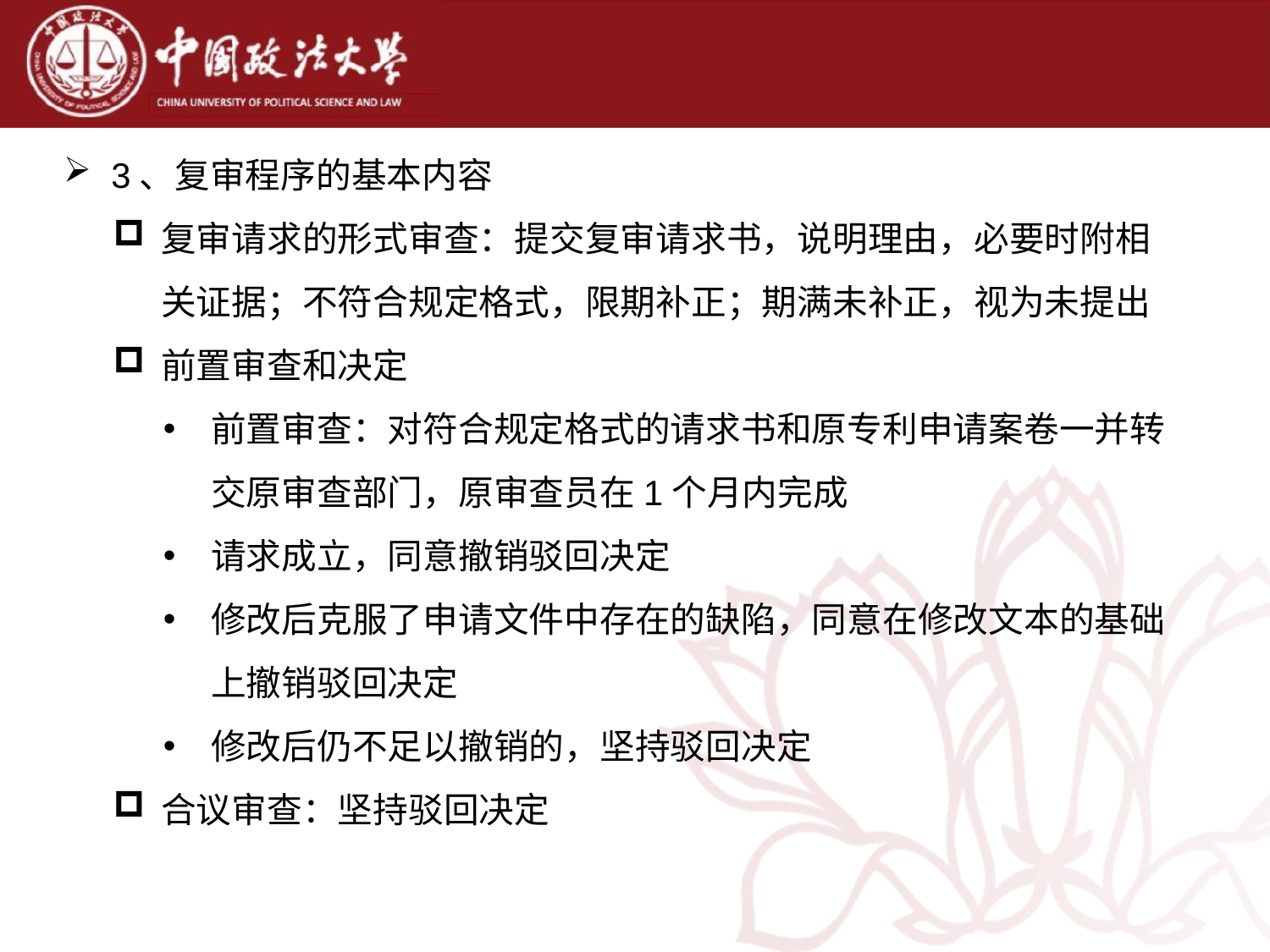

3、复审程序的基本内容
复审请求的形式审查：提交复审请求书，说明理由，必要时附相关证据；不符合规定格式，限期补正；期满未补正，视为未提出
前置审查和决定
前置审查：对符合规定格式的请求书和原专利申请案卷一并转交原审查部门，原审查员在1个月内完成
请求成立，同意撤销驳回决定
修改后克服了申请文件中存在的缺陷，同意在修改文本的基础上撤销驳回决定
修改后仍不足以撤销的，坚持驳回决定
合议审查：坚持驳回决定